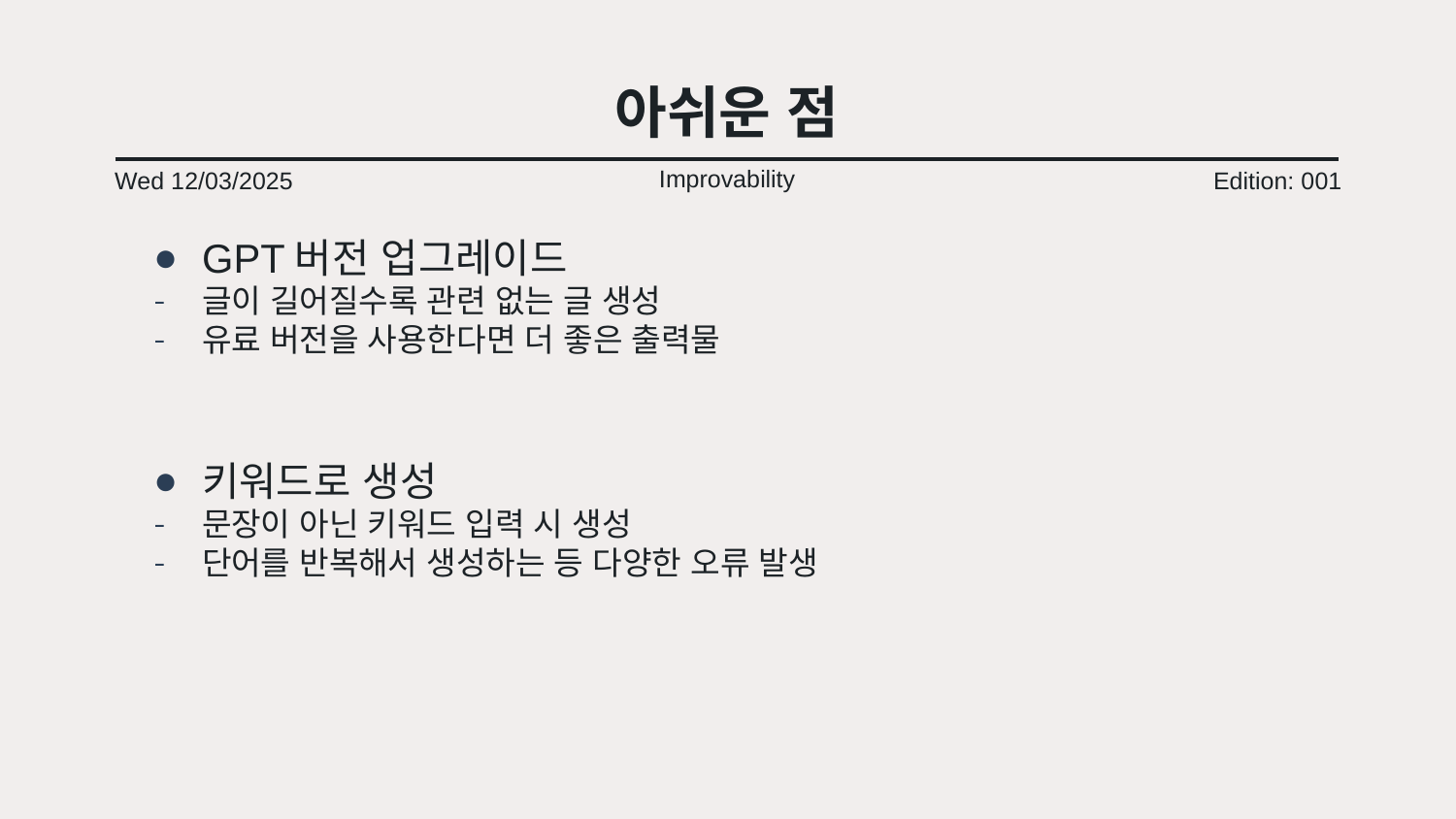

# 아쉬운 점
Improvability
Wed 12/03/2025
Edition: 001
GPT버전 업그레이드
글이 길어질수록 관련 없는 글 생성
유료 버전을 사용한다면 더 좋은 출력물

키워드로 생성
문장이 아닌 키워드 입력 시 생성
단어를 반복해서 생성하는 등 다양한 오류 발생